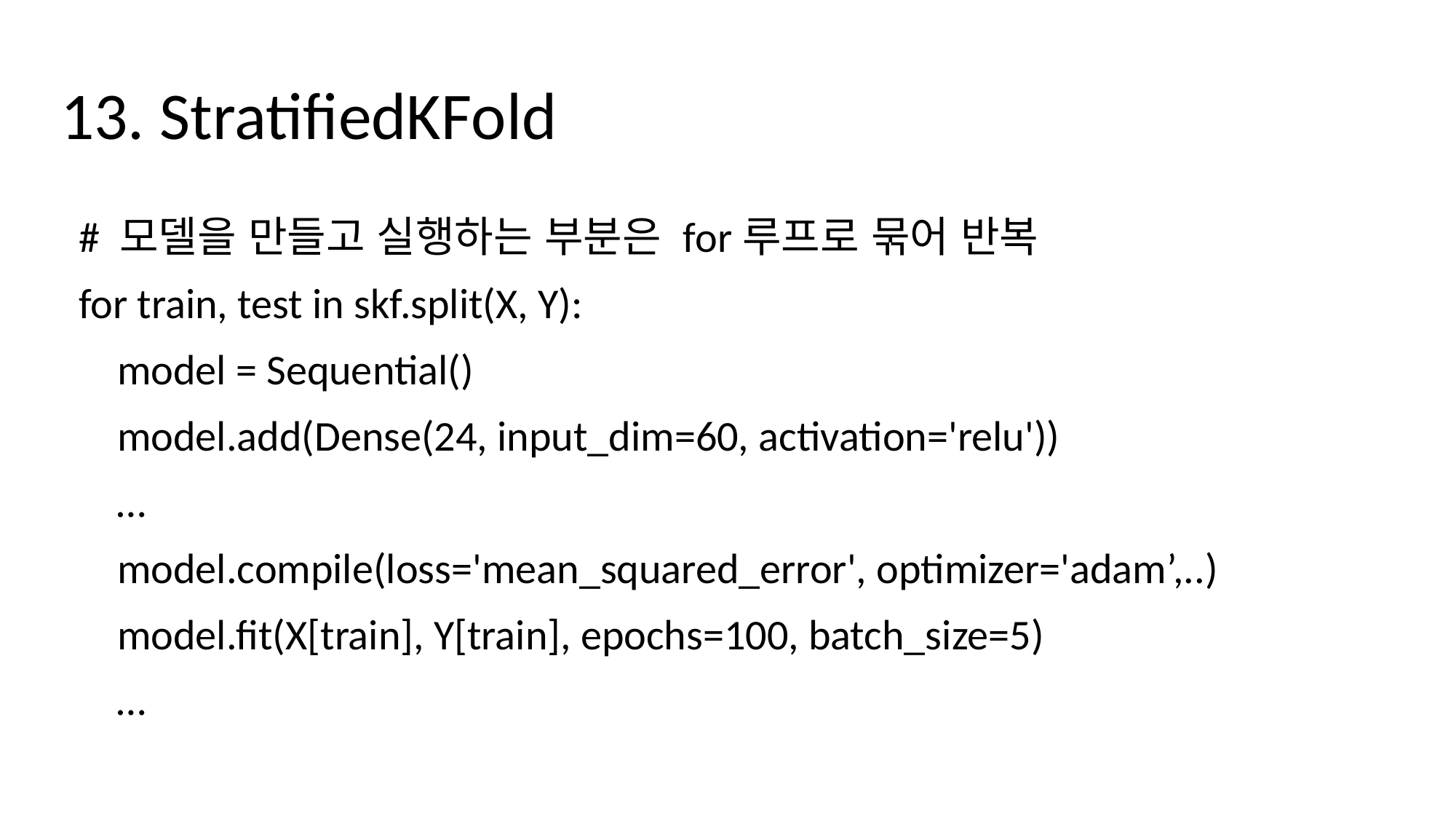

# 13. StratifiedKFold
# 모델을 만들고 실행하는 부분은 for루프로 묶어 반복
for train, test in skf.split(X, Y):
    model = Sequential()
    model.add(Dense(24, input_dim=60, activation='relu'))
    …
    model.compile(loss='mean_squared_error', optimizer='adam’,..)
    model.fit(X[train], Y[train], epochs=100, batch_size=5)
    …